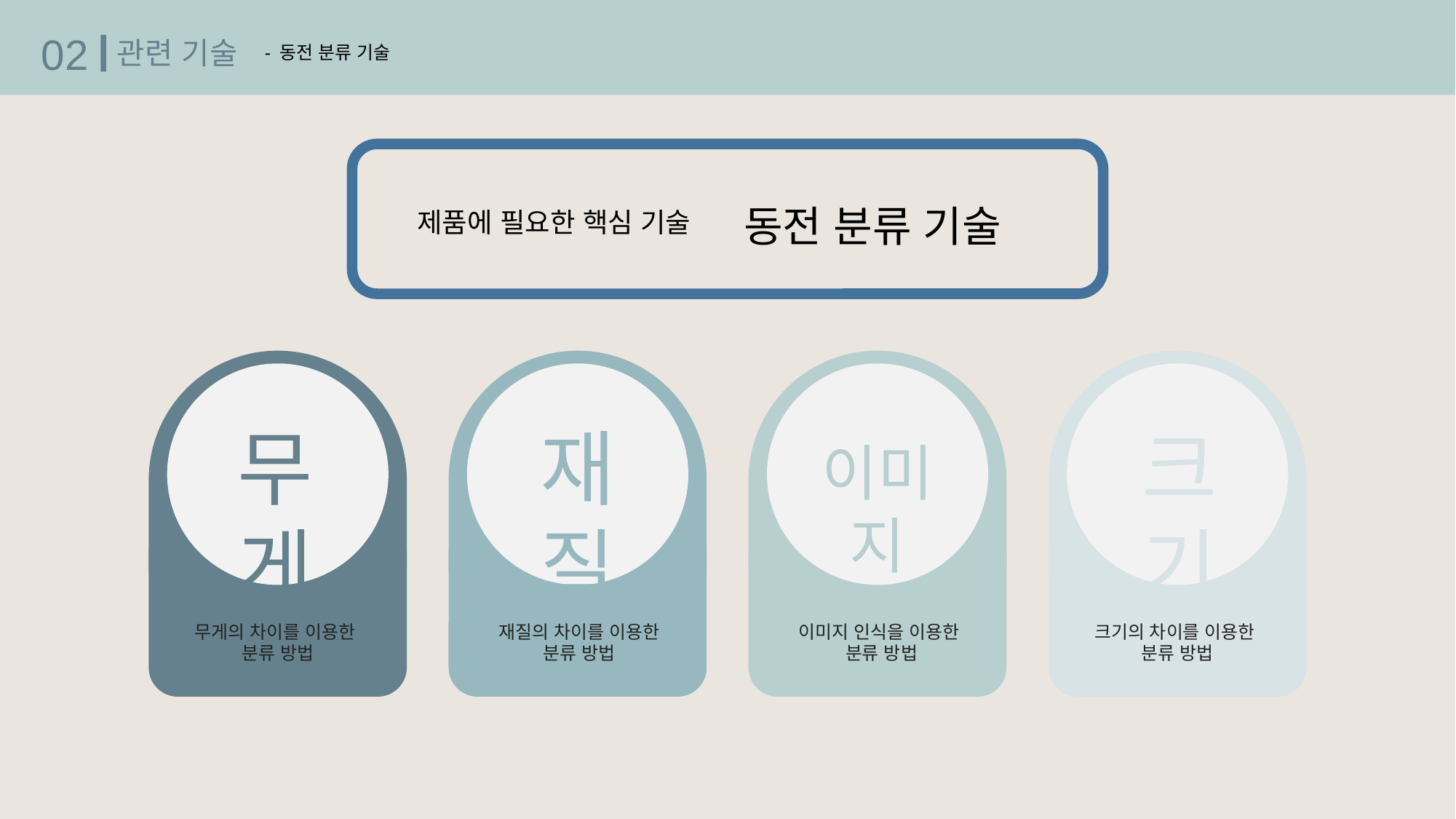

02
관련 기술

- 동전 분류 기술

동전 분류 기술
제품에 필요한 핵심 기술

크기
무게
이미지
무게의 차이를 이용한
분류 방법
재질의 차이를 이용한
분류 방법
이미지 인식을 이용한
분류 방법
크기의 차이를 이용한
분류 방법
재질